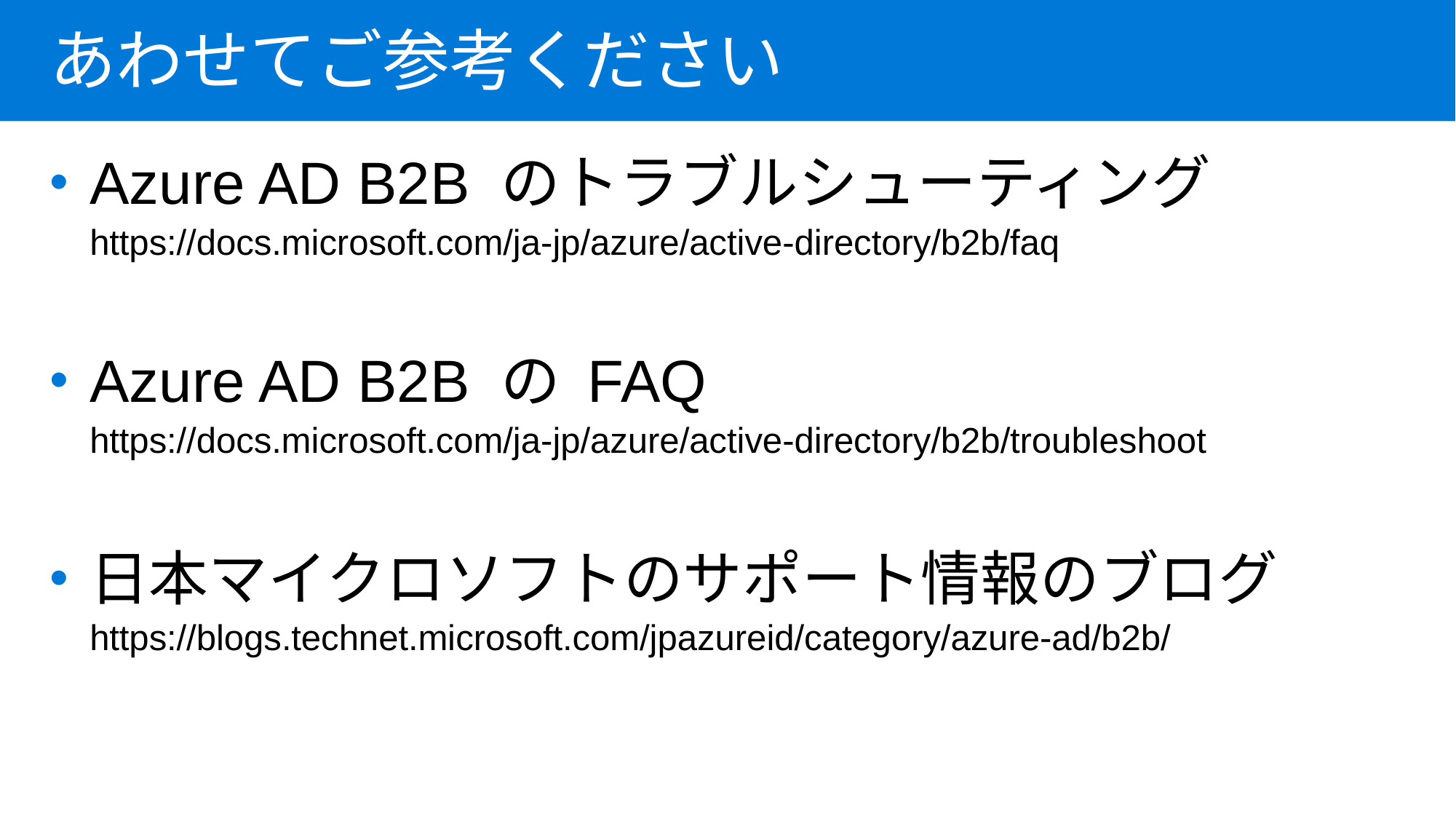

あわせてご参考ください
Azure AD B2B のトラブルシューティング
https://docs.microsoft.com/ja-jp/azure/active-directory/b2b/faq

Azure AD B2B の FAQ
https://docs.microsoft.com/ja-jp/azure/active-directory/b2b/troubleshoot

日本マイクロソフトのサポート情報のブログ
https://blogs.technet.microsoft.com/jpazureid/category/azure-ad/b2b/